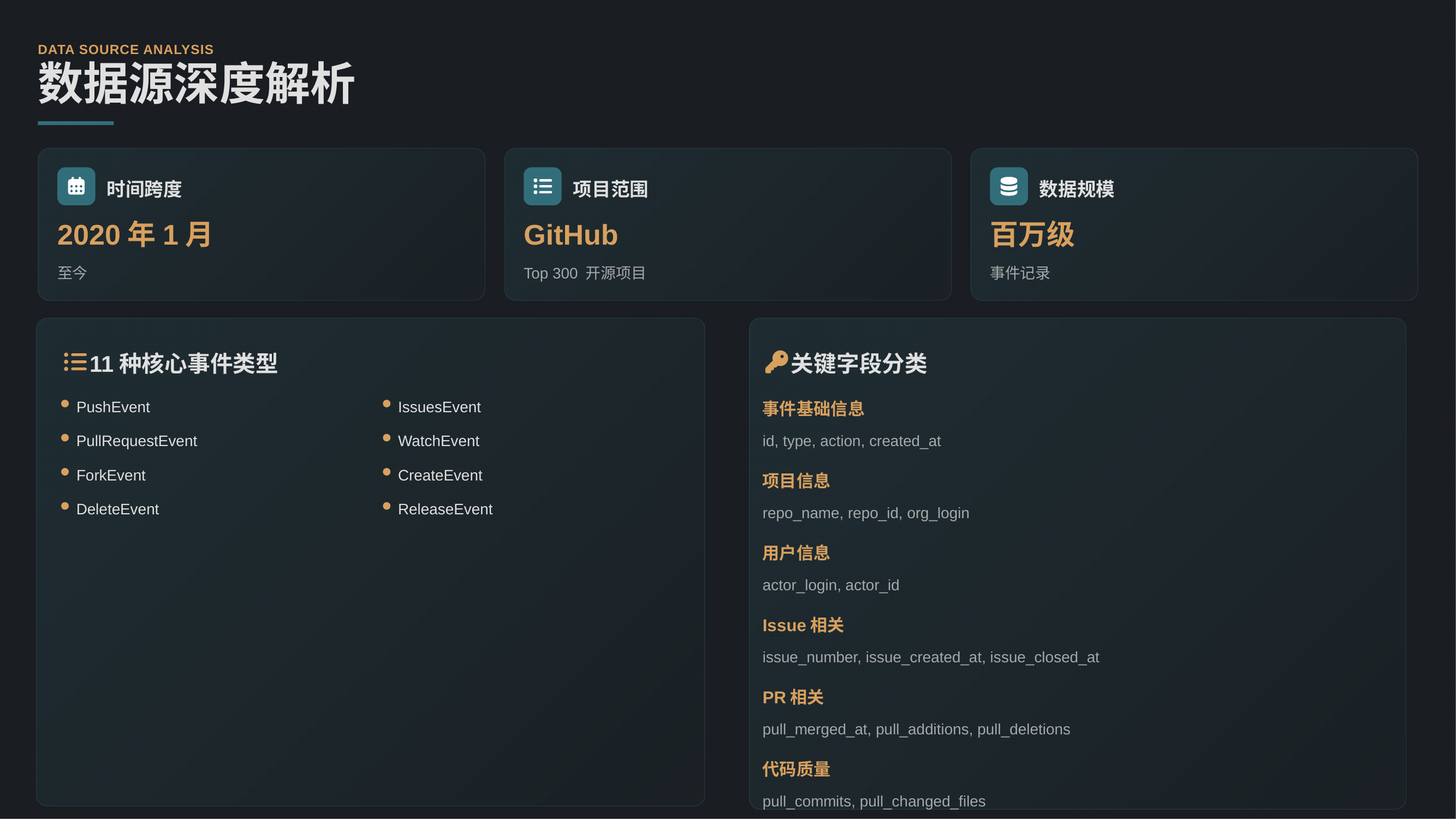

DATA SOURCE ANALYSIS
数据源深度解析

时间跨度
项目范围
数据规模

2020年1月
GitHub
百万级
至今
Top 300 开源项目
事件记录

11种核心事件类型
关键字段分类

PushEvent
IssuesEvent
事件基础信息

PullRequestEvent
WatchEvent
id, type, action, created_at

ForkEvent
CreateEvent
项目信息

DeleteEvent
ReleaseEvent
repo_name, repo_id, org_login

用户信息
actor_login, actor_id
Issue相关
issue_number, issue_created_at, issue_closed_at
PR相关
pull_merged_at, pull_additions, pull_deletions
代码质量
pull_commits, pull_changed_files